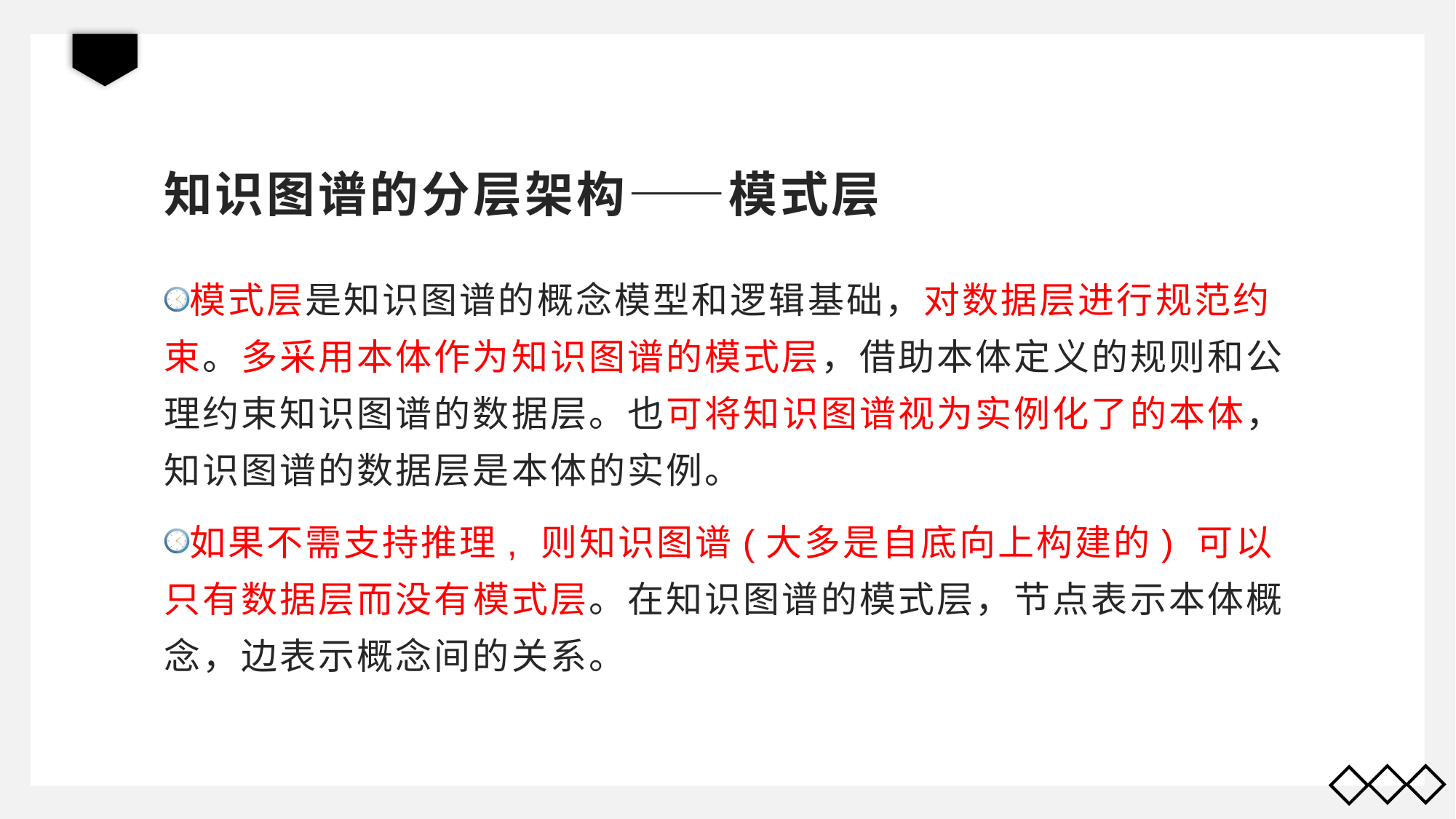

# 知识图谱的分层架构——模式层
模式层是知识图谱的概念模型和逻辑基础，对数据层进行规范约束。多采用本体作为知识图谱的模式层，借助本体定义的规则和公理约束知识图谱的数据层。也可将知识图谱视为实例化了的本体，知识图谱的数据层是本体的实例。
如果不需支持推理, 则知识图谱(大多是自底向上构建的) 可以只有数据层而没有模式层。在知识图谱的模式层，节点表示本体概念，边表示概念间的关系。